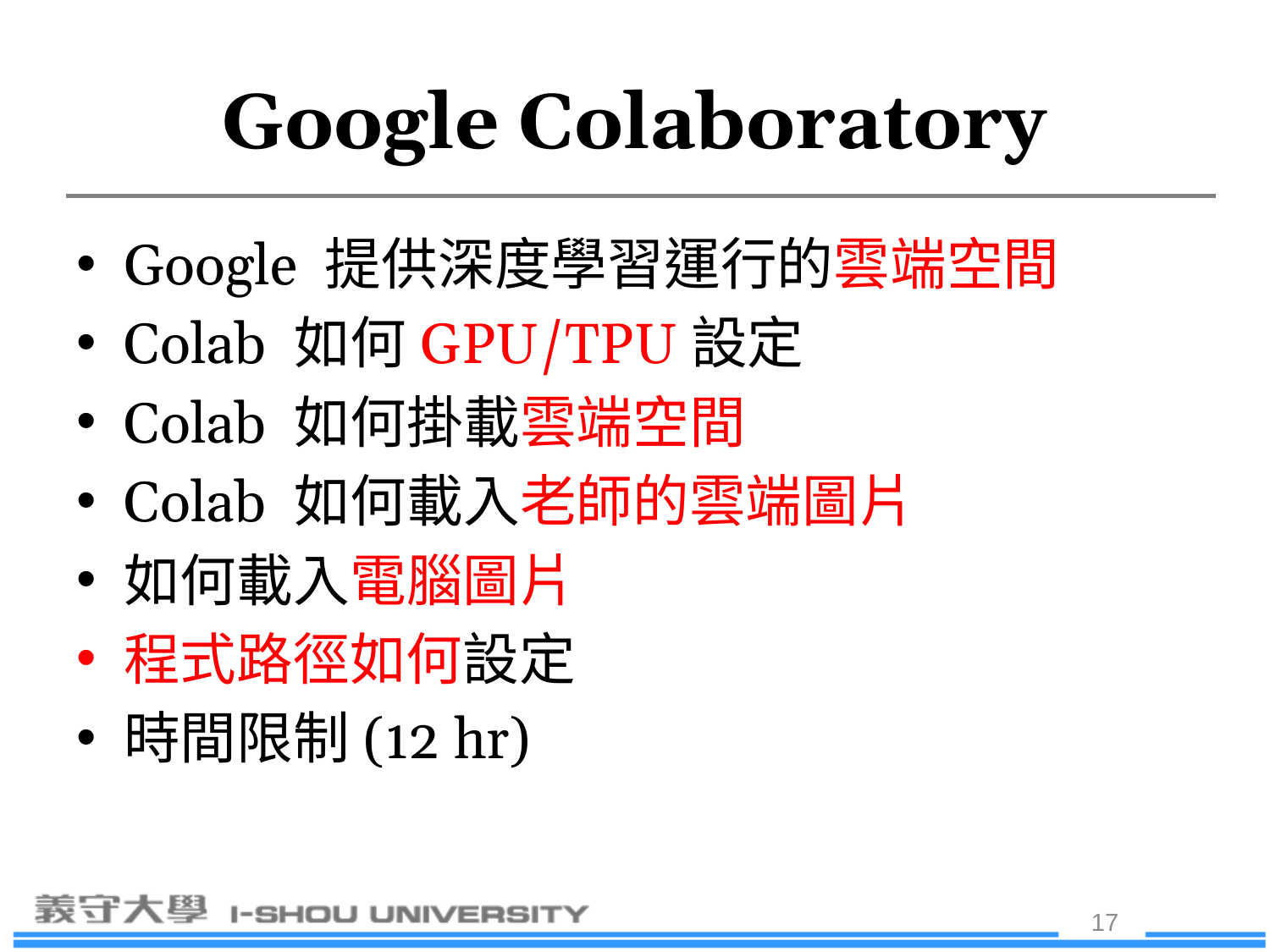

# Google Colaboratory
Google 提供深度學習運行的雲端空間
Colab 如何GPU/TPU設定
Colab 如何掛載雲端空間
Colab 如何載入老師的雲端圖片
如何載入電腦圖片
程式路徑如何設定
時間限制(12 hr)